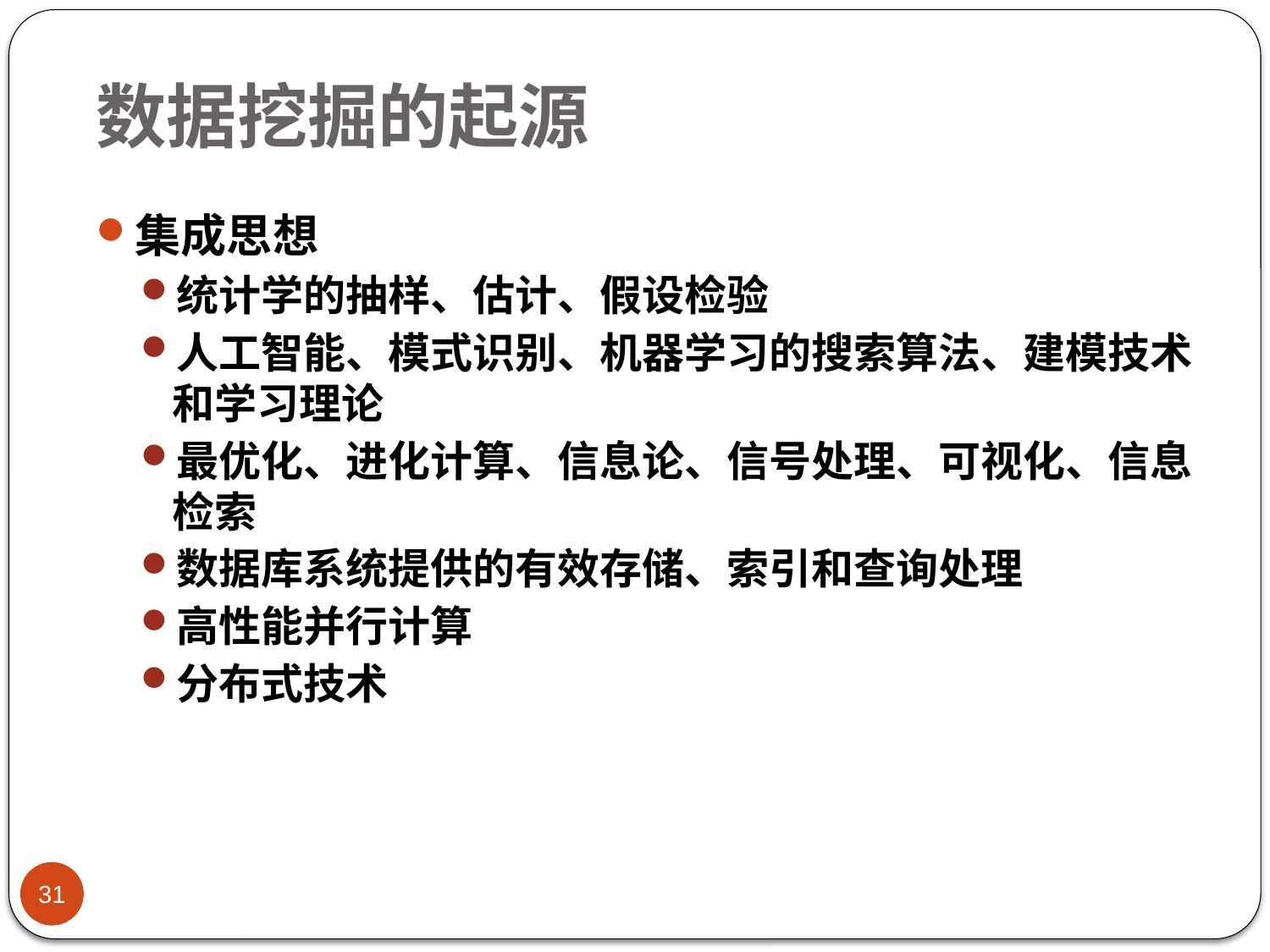

# 数据挖掘的起源
集成思想
统计学的抽样、估计、假设检验
人工智能、模式识别、机器学习的搜索算法、建模技术和学习理论
最优化、进化计算、信息论、信号处理、可视化、信息检索
数据库系统提供的有效存储、索引和查询处理
高性能并行计算
分布式技术
31